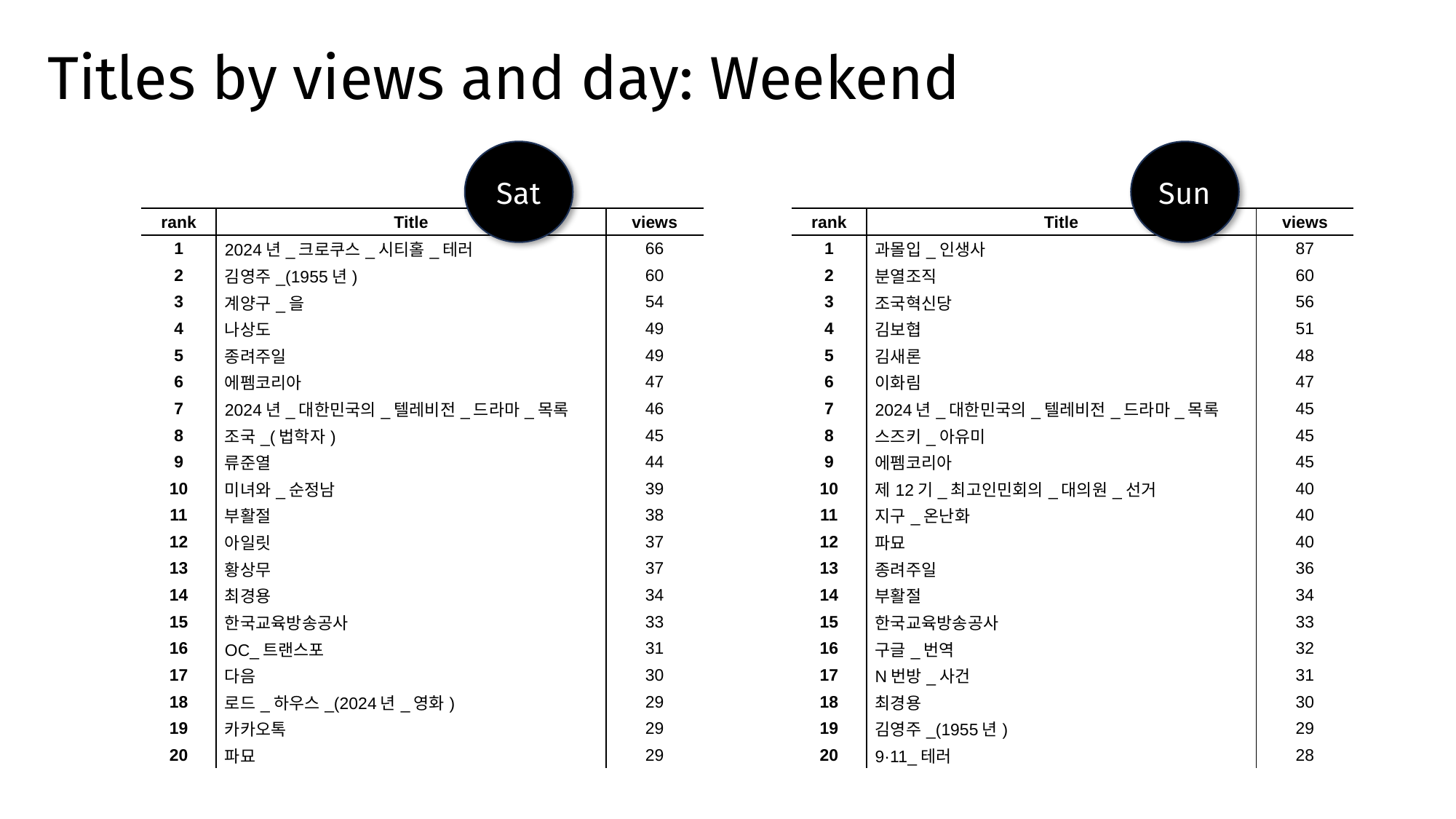

Titles by views and day: Weekend
Sat
Sun
| rank | Title | views |
| --- | --- | --- |
| 1 | 2024년\_크로쿠스\_시티홀\_테러 | 66 |
| 2 | 김영주\_(1955년) | 60 |
| 3 | 계양구\_을 | 54 |
| 4 | 나상도 | 49 |
| 5 | 종려주일 | 49 |
| 6 | 에펨코리아 | 47 |
| 7 | 2024년\_대한민국의\_텔레비전\_드라마\_목록 | 46 |
| 8 | 조국\_(법학자) | 45 |
| 9 | 류준열 | 44 |
| 10 | 미녀와\_순정남 | 39 |
| 11 | 부활절 | 38 |
| 12 | 아일릿 | 37 |
| 13 | 황상무 | 37 |
| 14 | 최경용 | 34 |
| 15 | 한국교육방송공사 | 33 |
| 16 | OC\_트랜스포 | 31 |
| 17 | 다음 | 30 |
| 18 | 로드\_하우스\_(2024년\_영화) | 29 |
| 19 | 카카오톡 | 29 |
| 20 | 파묘 | 29 |
| rank | Title | views |
| --- | --- | --- |
| 1 | 과몰입\_인생사 | 87 |
| 2 | 분열조직 | 60 |
| 3 | 조국혁신당 | 56 |
| 4 | 김보협 | 51 |
| 5 | 김새론 | 48 |
| 6 | 이화림 | 47 |
| 7 | 2024년\_대한민국의\_텔레비전\_드라마\_목록 | 45 |
| 8 | 스즈키\_아유미 | 45 |
| 9 | 에펨코리아 | 45 |
| 10 | 제12기\_최고인민회의\_대의원\_선거 | 40 |
| 11 | 지구\_온난화 | 40 |
| 12 | 파묘 | 40 |
| 13 | 종려주일 | 36 |
| 14 | 부활절 | 34 |
| 15 | 한국교육방송공사 | 33 |
| 16 | 구글\_번역 | 32 |
| 17 | N번방\_사건 | 31 |
| 18 | 최경용 | 30 |
| 19 | 김영주\_(1955년) | 29 |
| 20 | 9·11\_테러 | 28 |